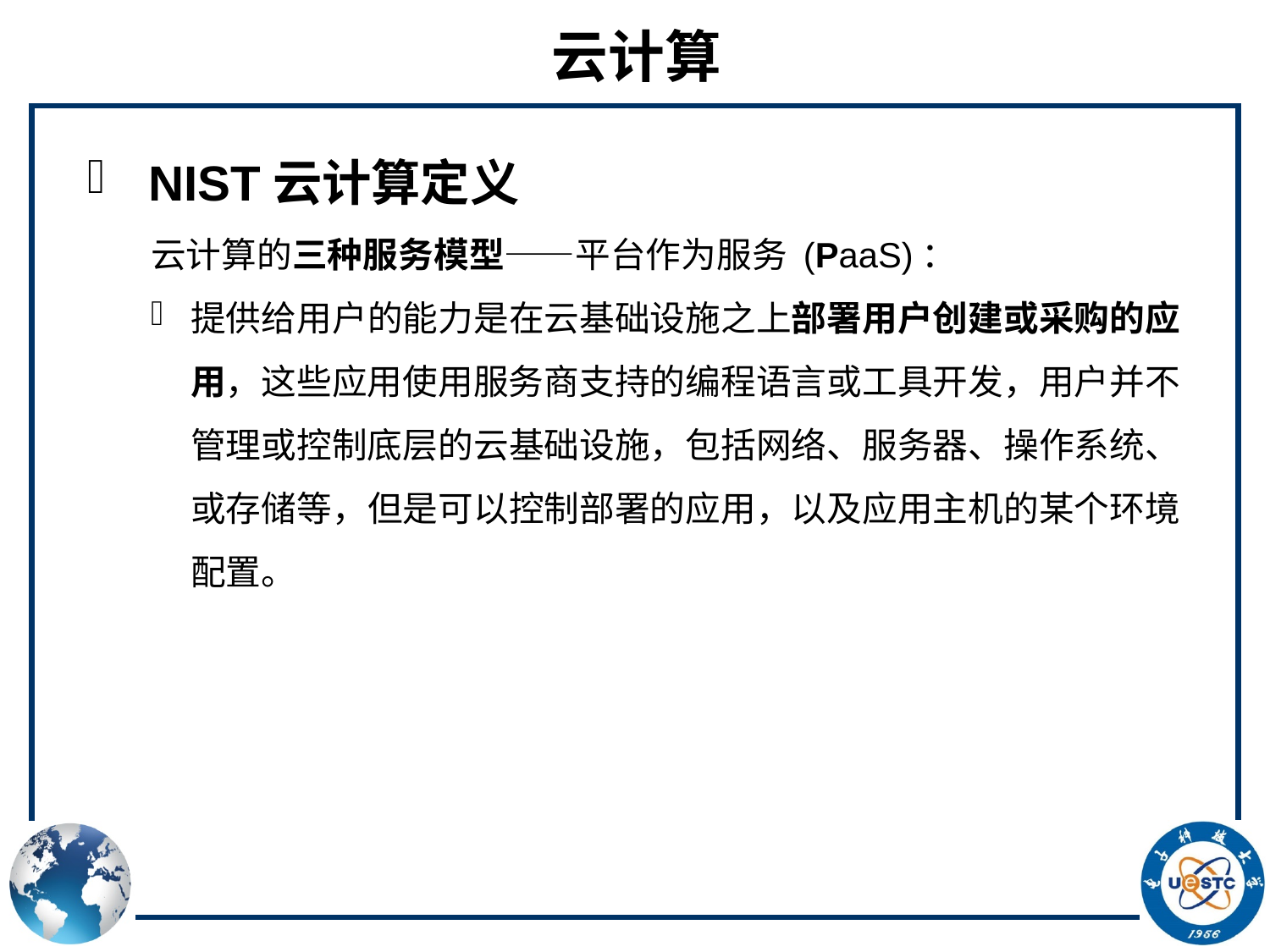

# 云计算
 NIST云计算定义
云计算的三种服务模型——平台作为服务 (PaaS)：
提供给用户的能力是在云基础设施之上部署用户创建或采购的应用，这些应用使用服务商支持的编程语言或工具开发，用户并不管理或控制底层的云基础设施，包括网络、服务器、操作系统、或存储等，但是可以控制部署的应用，以及应用主机的某个环境配置。